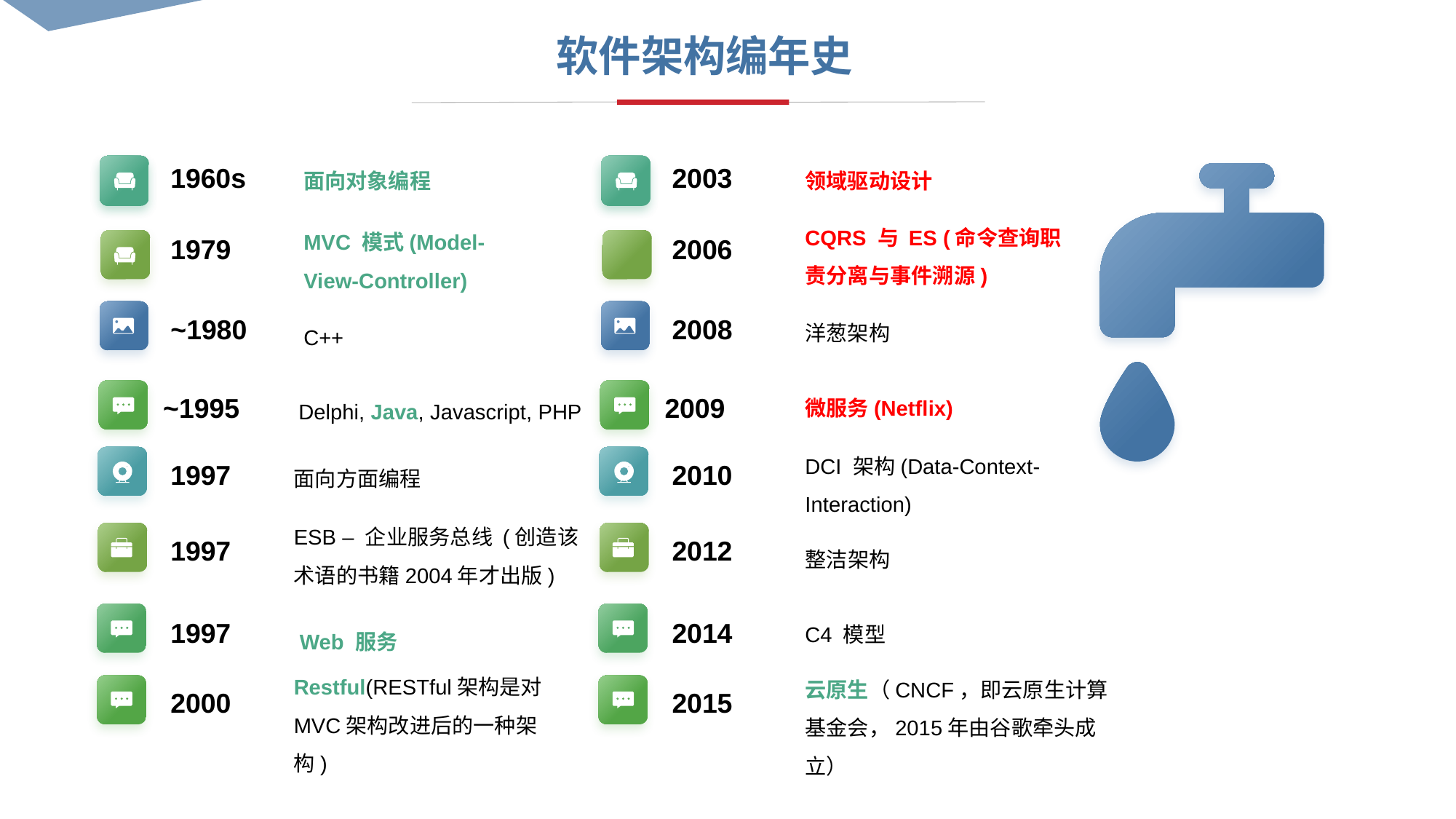

软件架构编年史

面向对象编程
1960s

~1980
C++
Delphi, Java, Javascript, PHP

~1995

面向方面编程
1997
ESB – 企业服务总线 (创造该术语的书籍2004年才出版)

1997

1997
Restful(RESTful架构是对MVC架构改进后的一种架构)

2000

MVC 模式(Model-View-Controller)
1979

C4 模型
 Web 服务
领域驱动设计
2003

洋葱架构
2008
微服务(Netflix)

2009
DCI 架构(Data-Context-Interaction)

2010

2012
整洁架构

2014
云原生（CNCF，即云原生计算基金会，2015年由谷歌牵头成立）

2015

CQRS 与 ES (命令查询职责分离与事件溯源)
2006